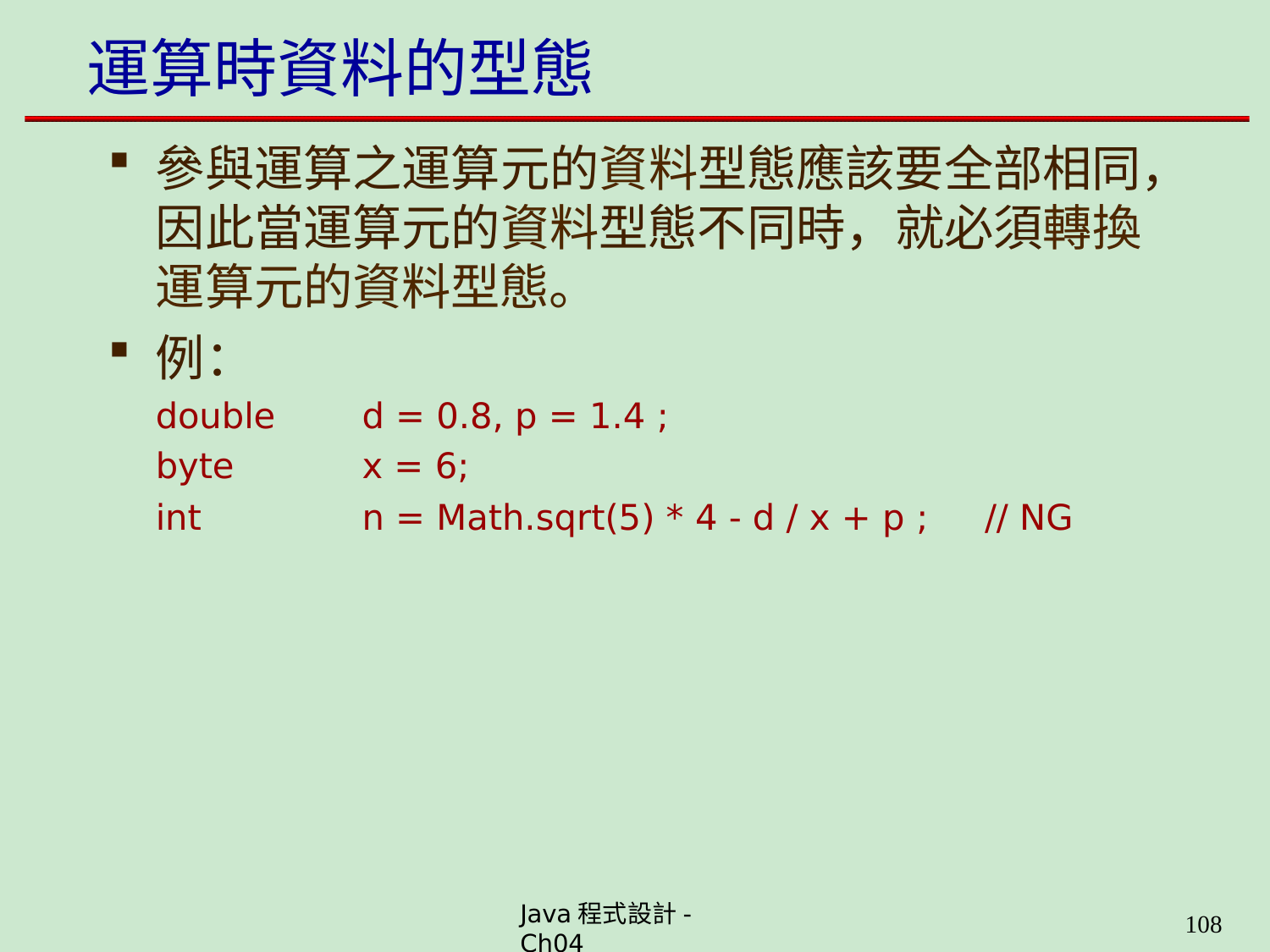

# 運算時資料的型態
參與運算之運算元的資料型態應該要全部相同， 因此當運算元的資料型態不同時，就必須轉換 運算元的資料型態。
例：
| double byte | d = 0.8, p = 1.4 ; x = 6; |  |
| --- | --- | --- |
| int | n = Math.sqrt(5) \* 4 - d / x + p ; | // NG |
Java程式設計-Ch04
108